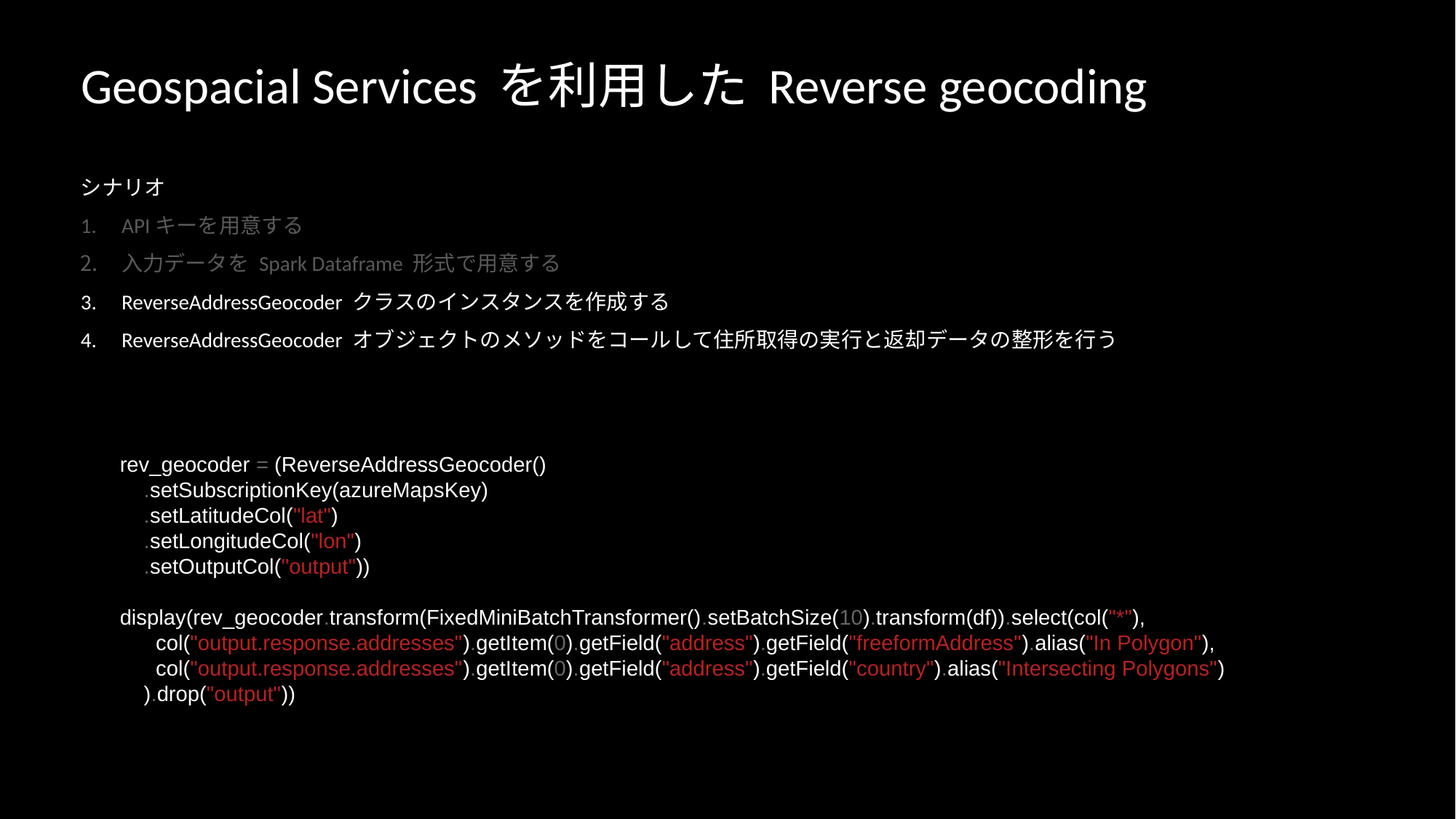

# Geospacial Services を利用した Reverse geocoding
シナリオ
APIキーを用意する
入力データを Spark Dataframe 形式で用意する
ReverseAddressGeocoder クラスのインスタンスを作成する
ReverseAddressGeocoder オブジェクトのメソッドをコールして住所取得の実行と返却データの整形を行う

rev_geocoder = (ReverseAddressGeocoder()
    .setSubscriptionKey(azureMapsKey)
    .setLatitudeCol("lat")
    .setLongitudeCol("lon")
    .setOutputCol("output"))
display(rev_geocoder.transform(FixedMiniBatchTransformer().setBatchSize(10).transform(df)).select(col("*"),
      col("output.response.addresses").getItem(0).getField("address").getField("freeformAddress").alias("In Polygon"),
      col("output.response.addresses").getItem(0).getField("address").getField("country").alias("Intersecting Polygons")
    ).drop("output"))